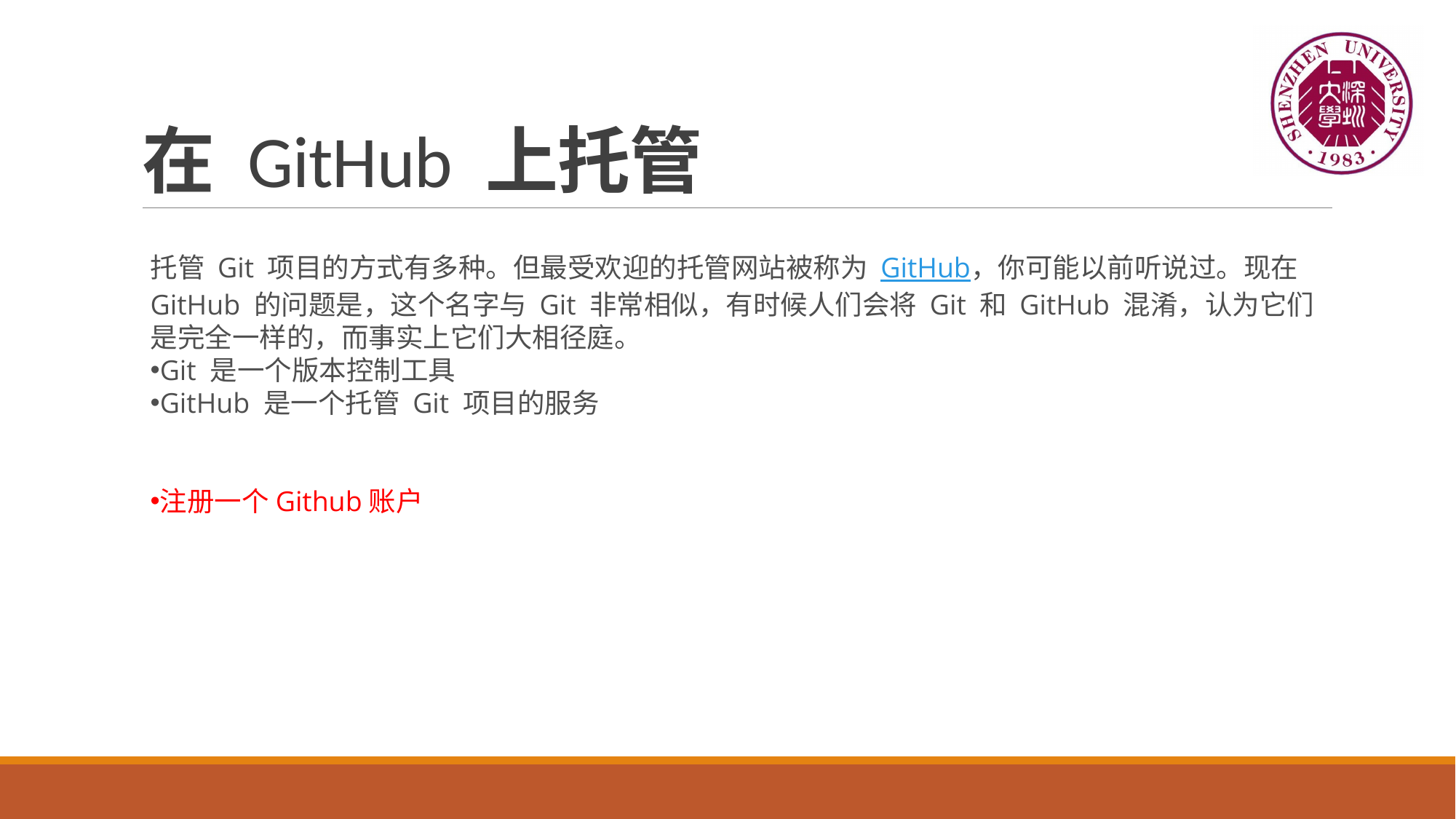

# 在 GitHub 上托管
托管 Git 项目的方式有多种。但最受欢迎的托管网站被称为 GitHub，你可能以前听说过。现在 GitHub 的问题是，这个名字与 Git 非常相似，有时候人们会将 Git 和 GitHub 混淆，认为它们是完全一样的，而事实上它们大相径庭。
Git 是一个版本控制工具
GitHub 是一个托管 Git 项目的服务

注册一个Github账户